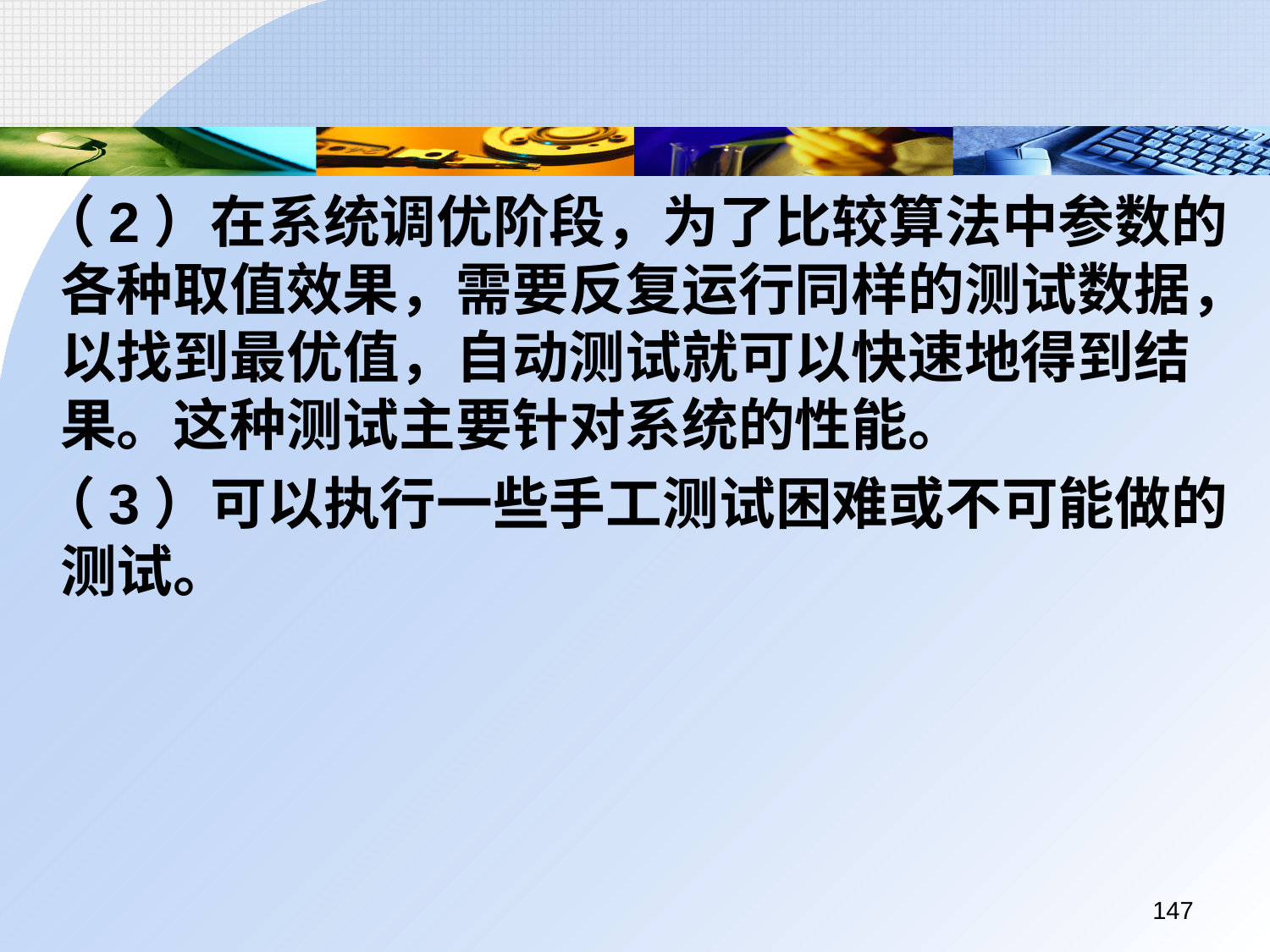

（2）在系统调优阶段，为了比较算法中参数的各种取值效果，需要反复运行同样的测试数据，以找到最优值，自动测试就可以快速地得到结果。这种测试主要针对系统的性能。
 （3）可以执行一些手工测试困难或不可能做的测试。

147